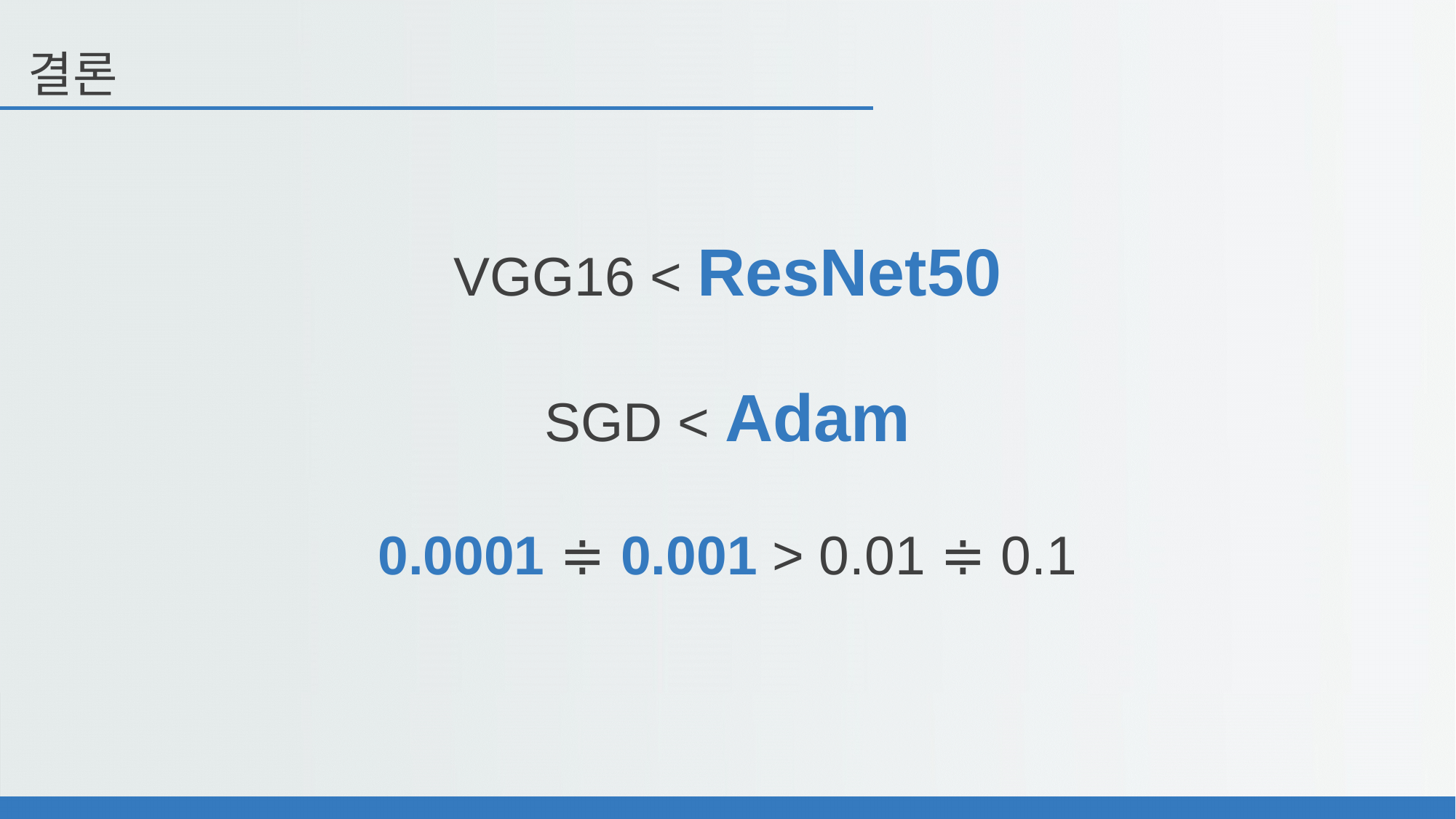

결론
VGG16 < ResNet50

SGD < Adam

0.0001 ≑ 0.001 > 0.01 ≑ 0.1